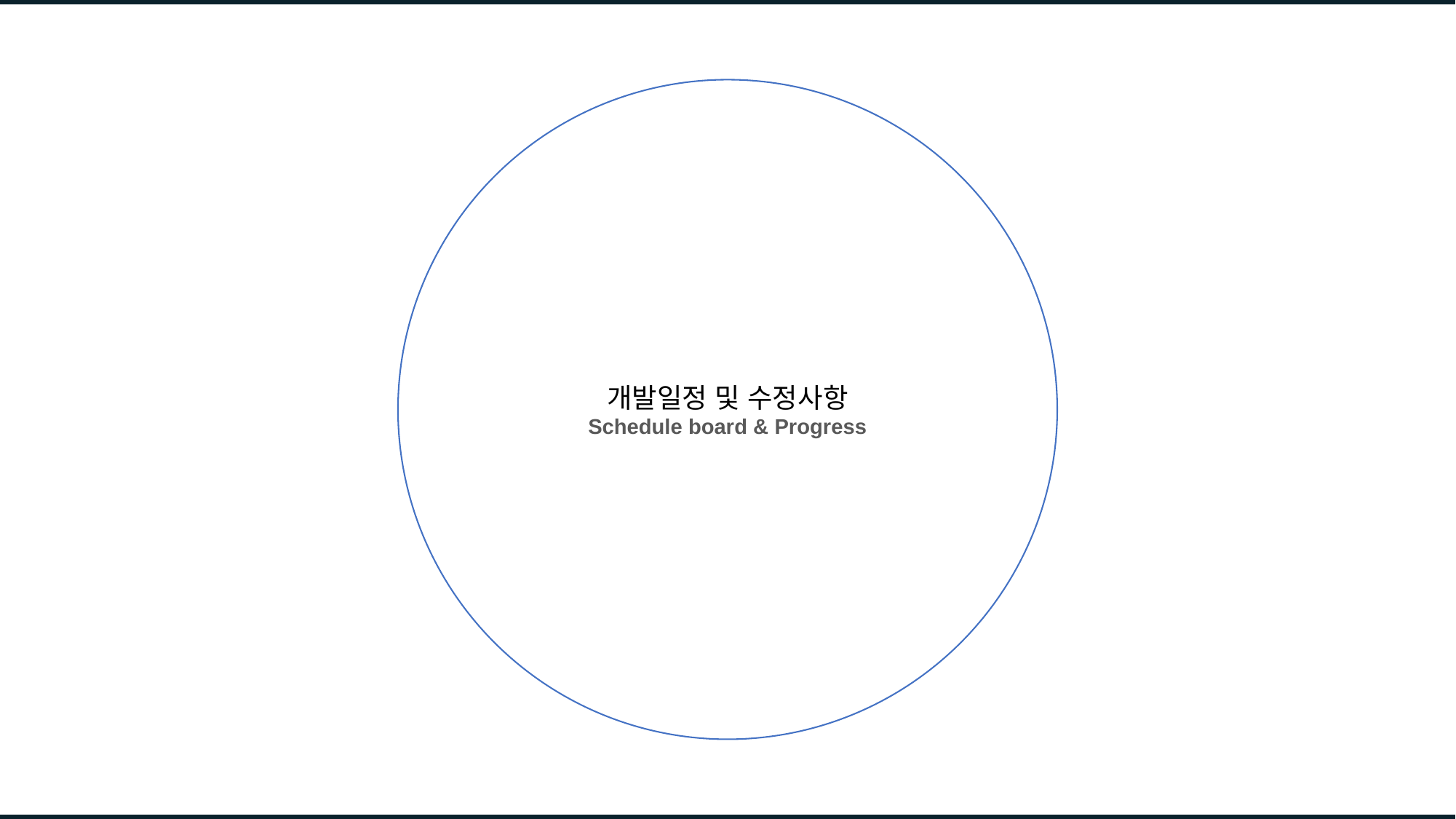

개발일정 및 수정사항
Schedule board & Progress